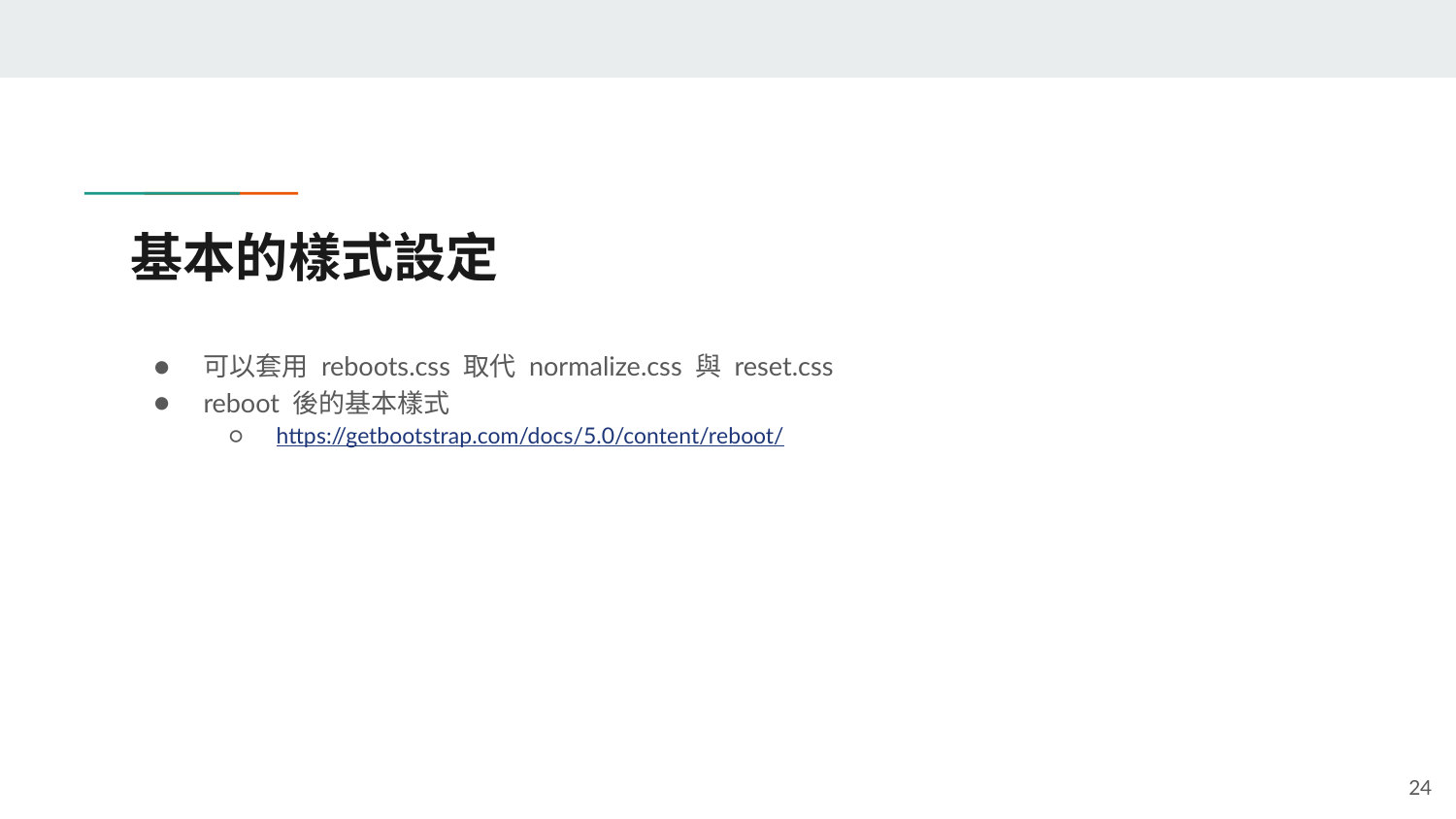

# 基本的樣式設定
可以套用 reboots.css 取代 normalize.css 與 reset.css
reboot 後的基本樣式
https://getbootstrap.com/docs/5.0/content/reboot/
24